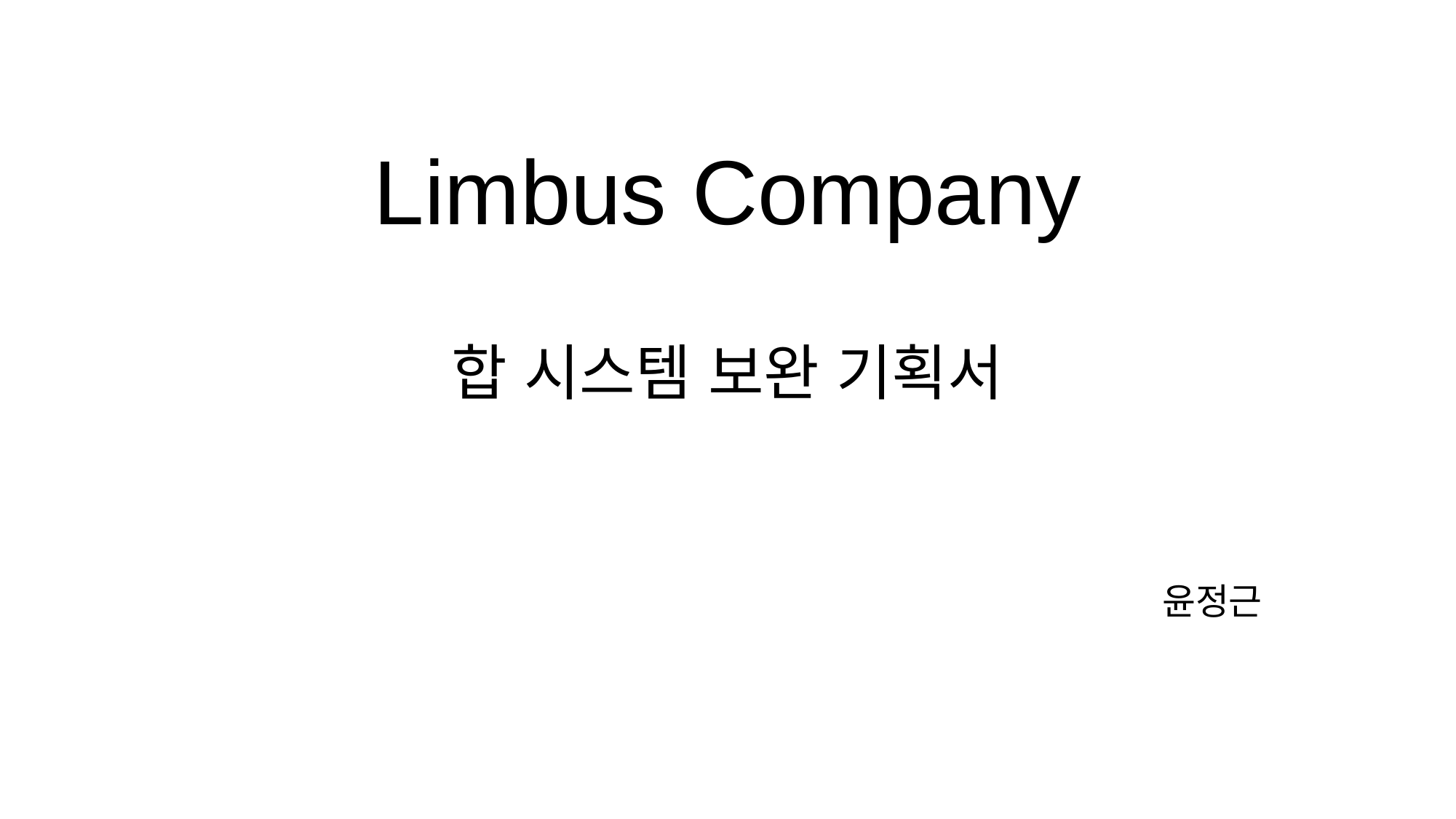

# Limbus Company 합 시스템 보완 기획서
윤정근